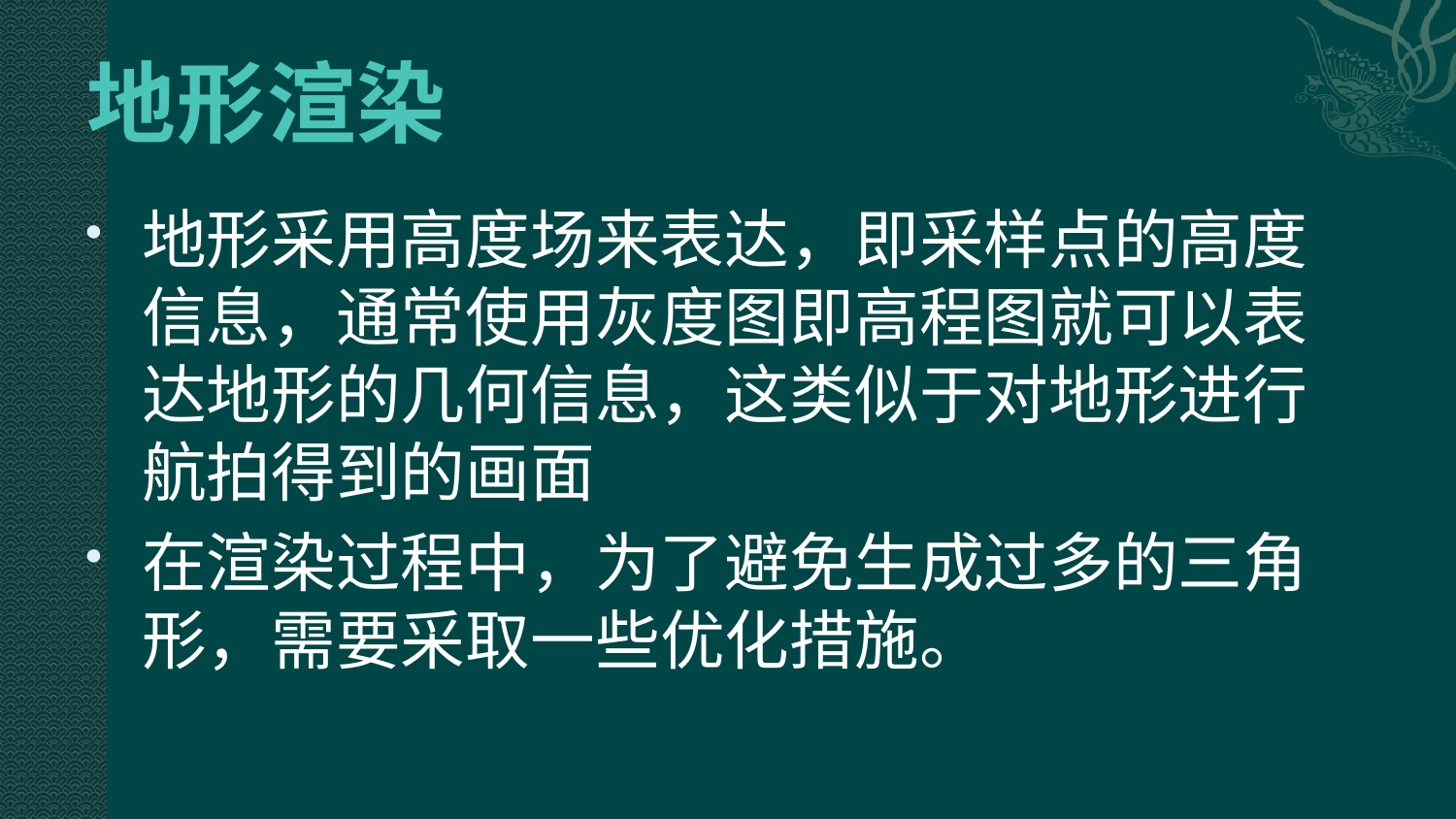

# 地形渲染
地形采用高度场来表达，即采样点的高度信息，通常使用灰度图即高程图就可以表达地形的几何信息，这类似于对地形进行航拍得到的画面
在渲染过程中，为了避免生成过多的三角形，需要采取一些优化措施。